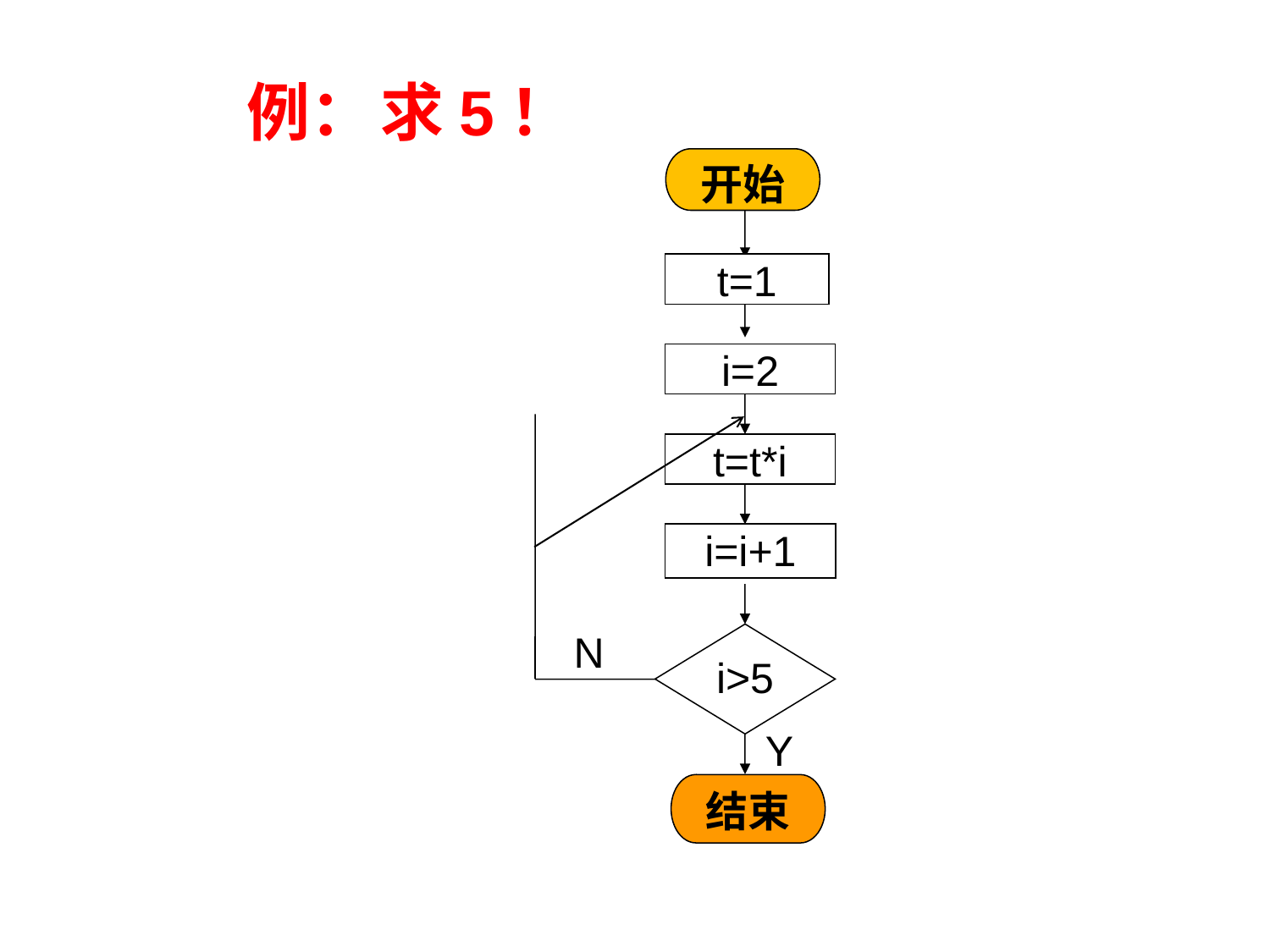

例： 求5！
开始

t=1

i=2

t=t*i

i=i+1

 N
i>5

Y

结束